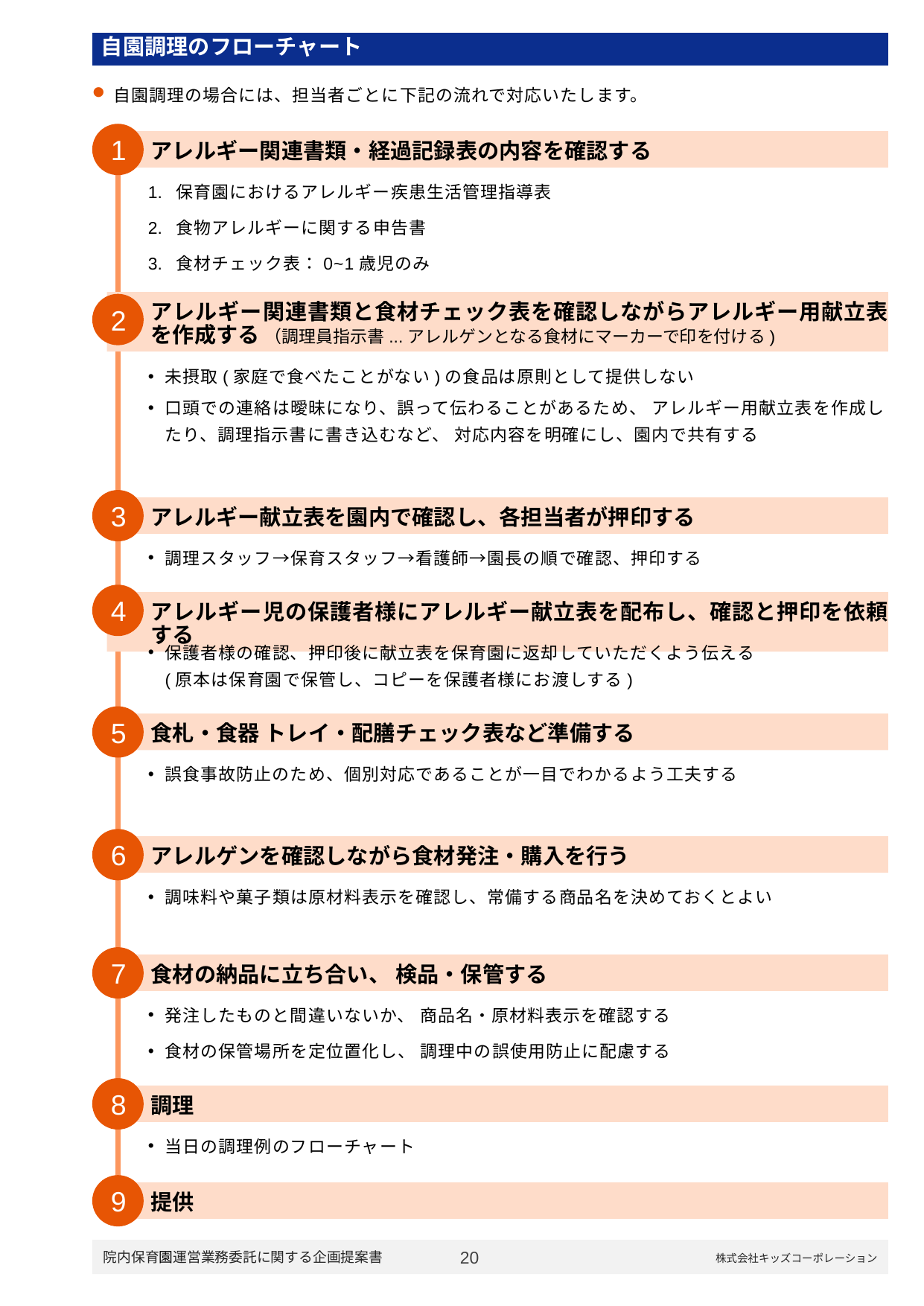

| 自園調理のフローチャート |
| --- |
自園調理の場合には、担当者ごとに下記の流れで対応いたします。
1
アレルギー関連書類・経過記録表の内容を確認する
保育園におけるアレルギー疾患生活管理指導表
食物アレルギーに関する申告書
食材チェック表：0~1歳児のみ
アレルギー関連書類と食材チェック表を確認しながらアレルギー用献立表を作成する （調理員指示書...アレルゲンとなる食材にマーカーで印を付ける)
2
未摂取(家庭で食べたことがない)の食品は原則として提供しない
口頭での連絡は曖昧になり、誤って伝わることがあるため、 アレルギー用献立表を作成したり、調理指示書に書き込むなど、 対応内容を明確にし、園内で共有する
3
アレルギー献立表を園内で確認し、各担当者が押印する
調理スタッフ→保育スタッフ→看護師→園長の順で確認、押印する
4
アレルギー児の保護者様にアレルギー献立表を配布し、確認と押印を依頼する
保護者様の確認、押印後に献立表を保育園に返却していただくよう伝える
(原本は保育園で保管し、コピーを保護者様にお渡しする)
5
食札・食器 トレイ・配膳チェック表など準備する
誤食事故防止のため、個別対応であることが一目でわかるよう工夫する
6
アレルゲンを確認しながら食材発注・購入を行う
調味料や菓子類は原材料表示を確認し、常備する商品名を決めておくとよい
7
食材の納品に立ち合い、 検品・保管する
発注したものと間違いないか、 商品名・原材料表示を確認する
食材の保管場所を定位置化し、 調理中の誤使用防止に配慮する
8
調理
当日の調理例のフローチャート
9
提供
20